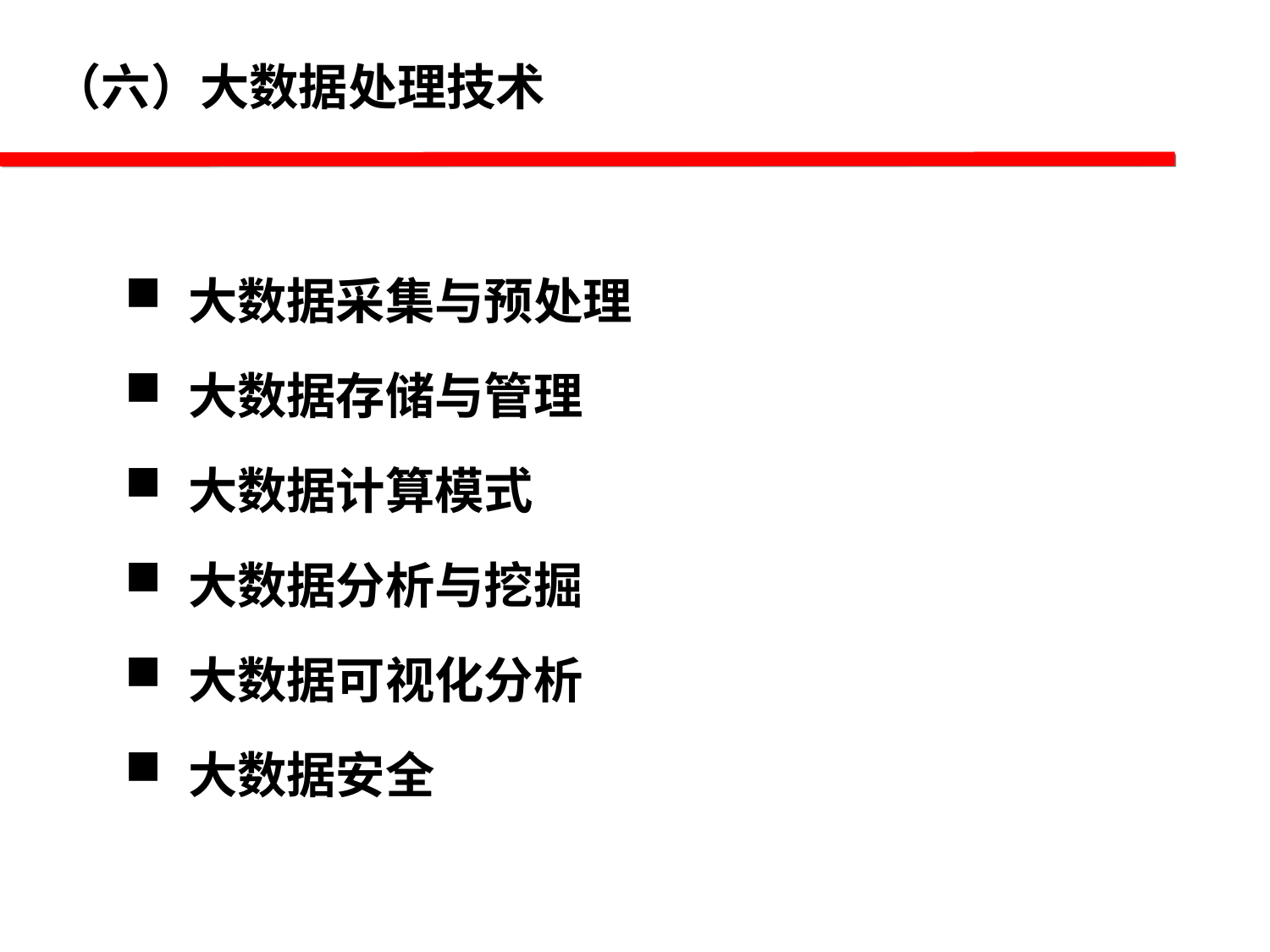

（六）大数据处理技术
大数据采集与预处理
大数据存储与管理
大数据计算模式
大数据分析与挖掘
大数据可视化分析
大数据安全